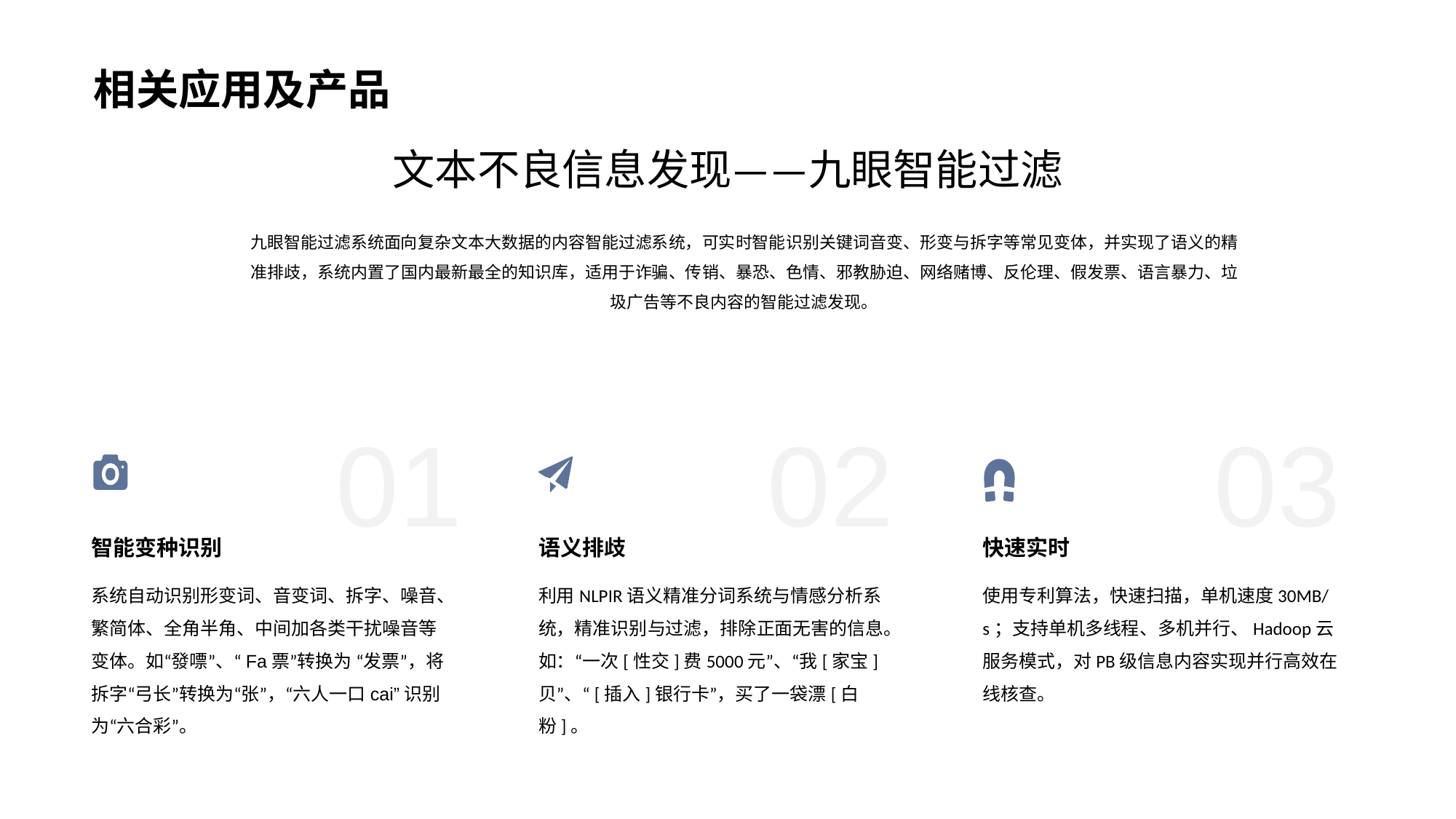

# 相关应用及产品
文本不良信息发现——九眼智能过滤
九眼智能过滤系统面向复杂文本大数据的内容智能过滤系统，可实时智能识别关键词音变、形变与拆字等常见变体，并实现了语义的精准排歧，系统内置了国内最新最全的知识库，适用于诈骗、传销、暴恐、色情、邪教胁迫、网络赌博、反伦理、假发票、语言暴力、垃圾广告等不良内容的智能过滤发现。
01
02
03

智能变种识别
语义排歧
快速实时
系统自动识别形变词、音变词、拆字、噪音、繁简体、全角半角、中间加各类干扰噪音等变体。如“發嘌”、“Fa票”转换为 “发票”，将拆字“弓长”转换为“张”，“六人一口cai”识别为“六合彩”。
利用NLPIR语义精准分词系统与情感分析系统，精准识别与过滤，排除正面无害的信息。如：“一次[性交]费5000元”、“我[家宝]贝”、“[插入]银行卡”，买了一袋漂[白粉]。
使用专利算法，快速扫描，单机速度30MB/s；支持单机多线程、多机并行、Hadoop云服务模式，对PB级信息内容实现并行高效在线核查。